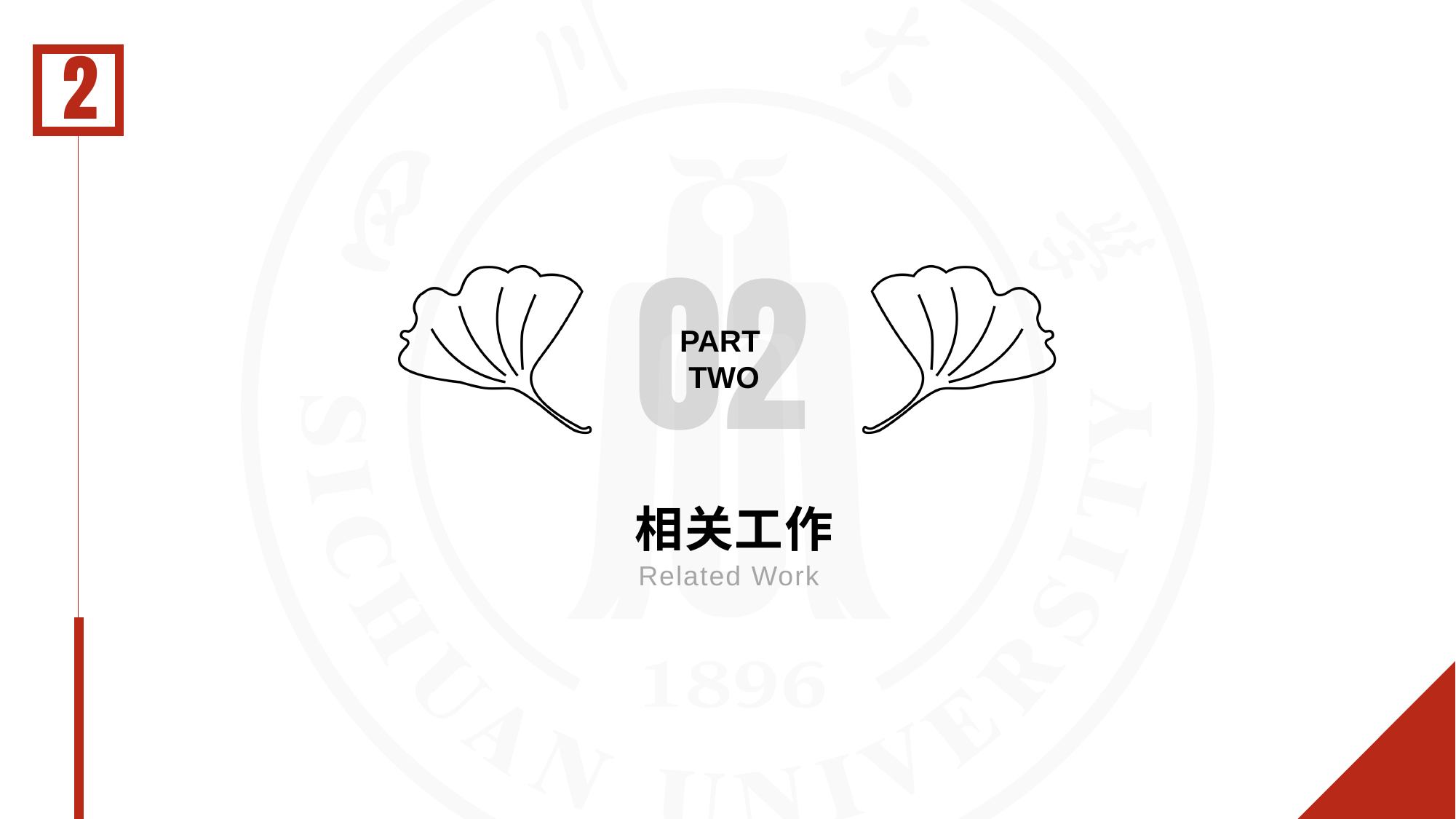

2
02
PART
TWO
# 相关工作
Related Work